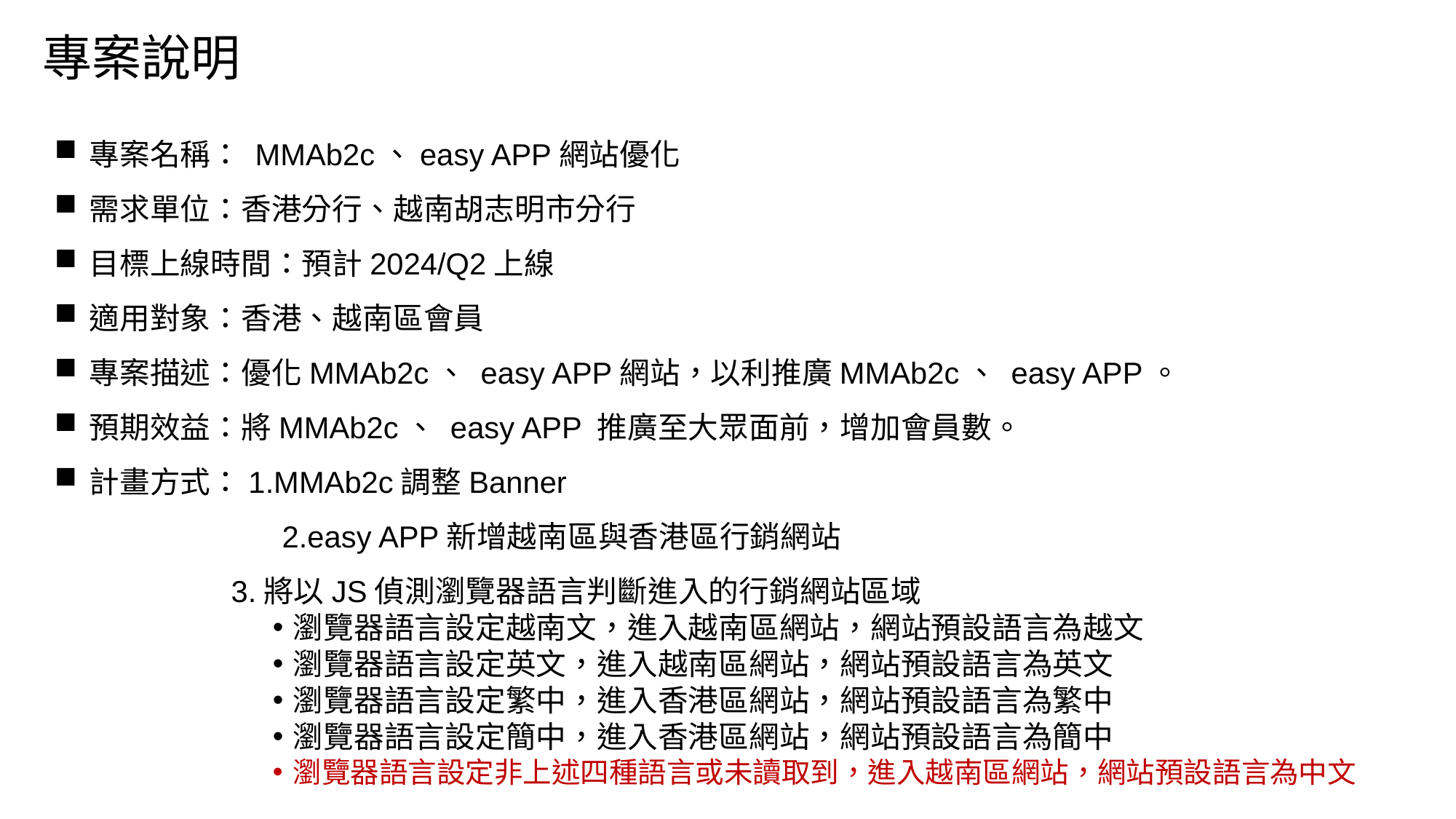

專案說明
專案名稱： MMAb2c、easy APP網站優化
需求單位：香港分行、越南胡志明市分行
目標上線時間：預計2024/Q2上線
適用對象：香港、越南區會員
專案描述：優化MMAb2c、 easy APP網站，以利推廣MMAb2c、 easy APP。
預期效益：將MMAb2c、 easy APP 推廣至大眾面前，增加會員數。
計畫方式：1.MMAb2c調整Banner
	          2.easy APP新增越南區與香港區行銷網站
                    3.將以JS偵測瀏覽器語言判斷進入的行銷網站區域
瀏覽器語言設定越南文，進入越南區網站，網站預設語言為越文
瀏覽器語言設定英文，進入越南區網站，網站預設語言為英文
瀏覽器語言設定繁中，進入香港區網站，網站預設語言為繁中
瀏覽器語言設定簡中，進入香港區網站，網站預設語言為簡中
瀏覽器語言設定非上述四種語言或未讀取到，進入越南區網站，網站預設語言為中文